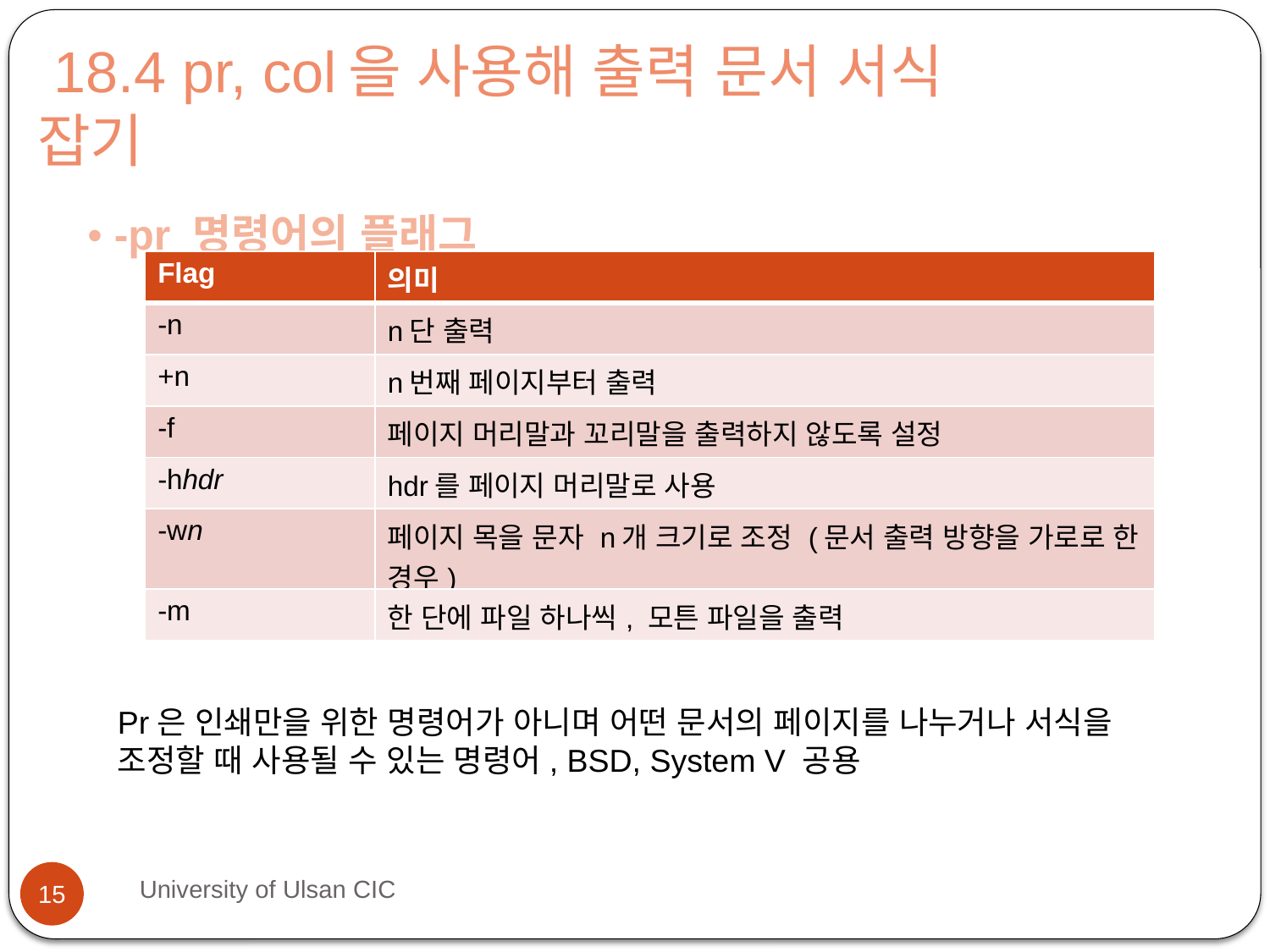

# 18.4 pr, col을 사용해 출력 문서 서식 잡기
• -pr 명령어의 플래그
| Flag | 의미 |
| --- | --- |
| -n | n단 출력 |
| +n | n번째 페이지부터 출력 |
| -f | 페이지 머리말과 꼬리말을 출력하지 않도록 설정 |
| -hhdr | hdr를 페이지 머리말로 사용 |
| -wn | 페이지 목을 문자 n개 크기로 조정 (문서 출력 방향을 가로로 한 경우) |
| -m | 한 단에 파일 하나씩, 모튼 파일을 출력 |
Pr은 인쇄만을 위한 명령어가 아니며 어떤 문서의 페이지를 나누거나 서식을
조정할 때 사용될 수 있는 명령어, BSD, System V 공용
University of Ulsan CIC
15